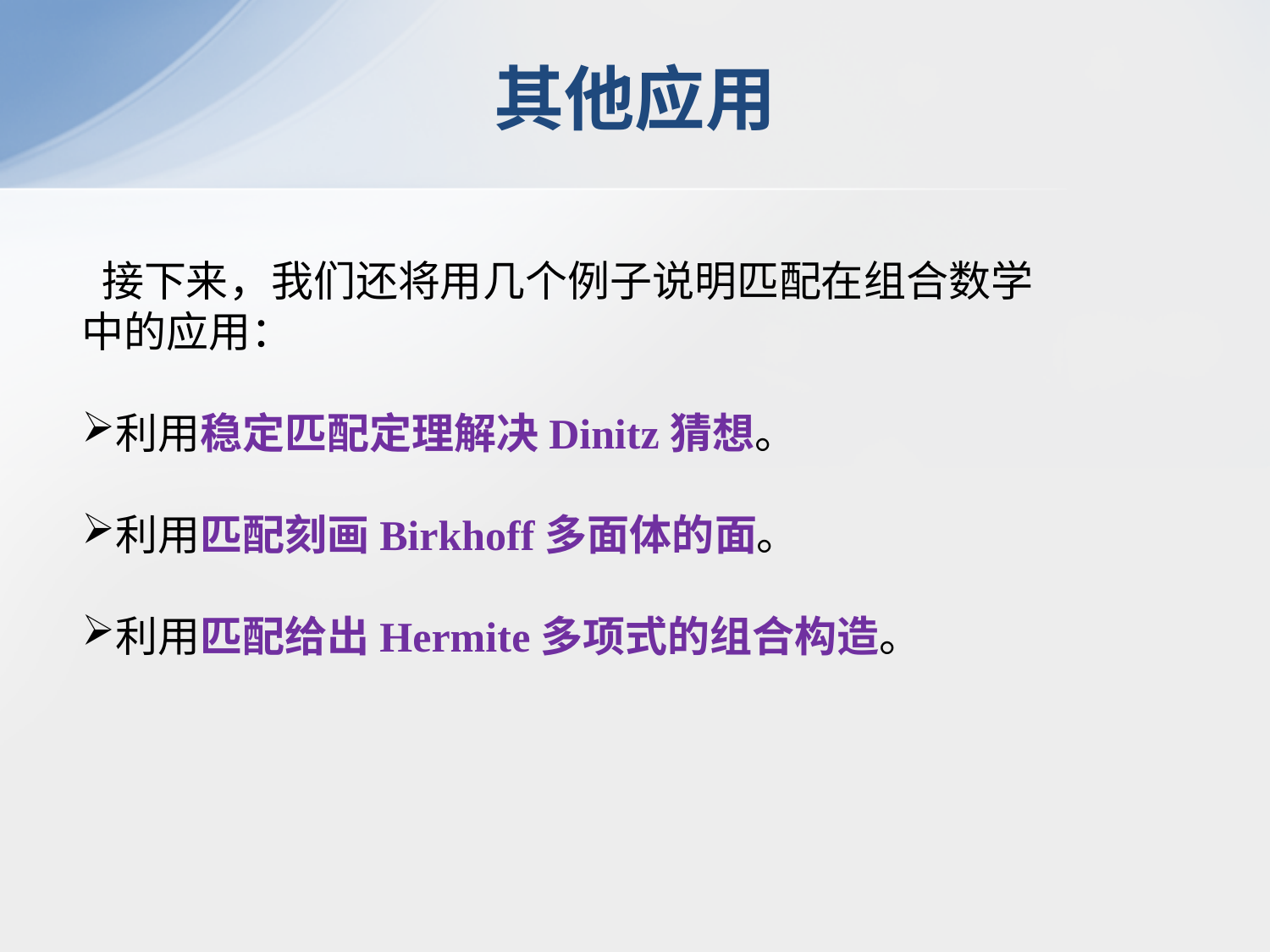

# 其他应用
 接下来，我们还将用几个例子说明匹配在组合数学中的应用：

利用稳定匹配定理解决Dinitz猜想。

利用匹配刻画Birkhoff多面体的面。

利用匹配给出Hermite多项式的组合构造。